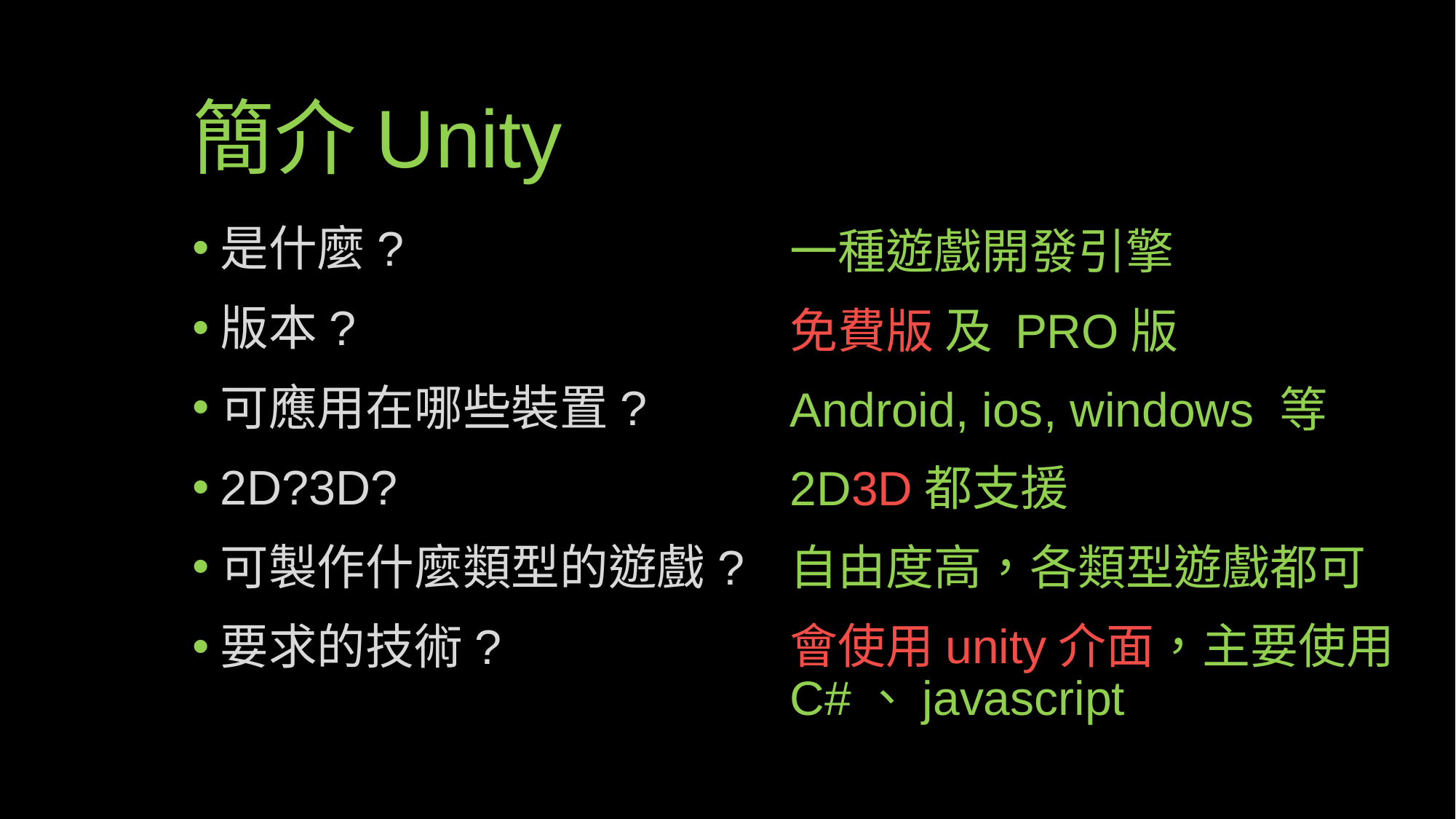

# 簡介Unity
是什麼?
版本?
可應用在哪些裝置?
2D?3D?
可製作什麼類型的遊戲?
要求的技術?
一種遊戲開發引擎
免費版 及 PRO版
Android, ios, windows 等
2D3D都支援
自由度高，各類型遊戲都可
會使用unity介面，主要使用C#、javascript